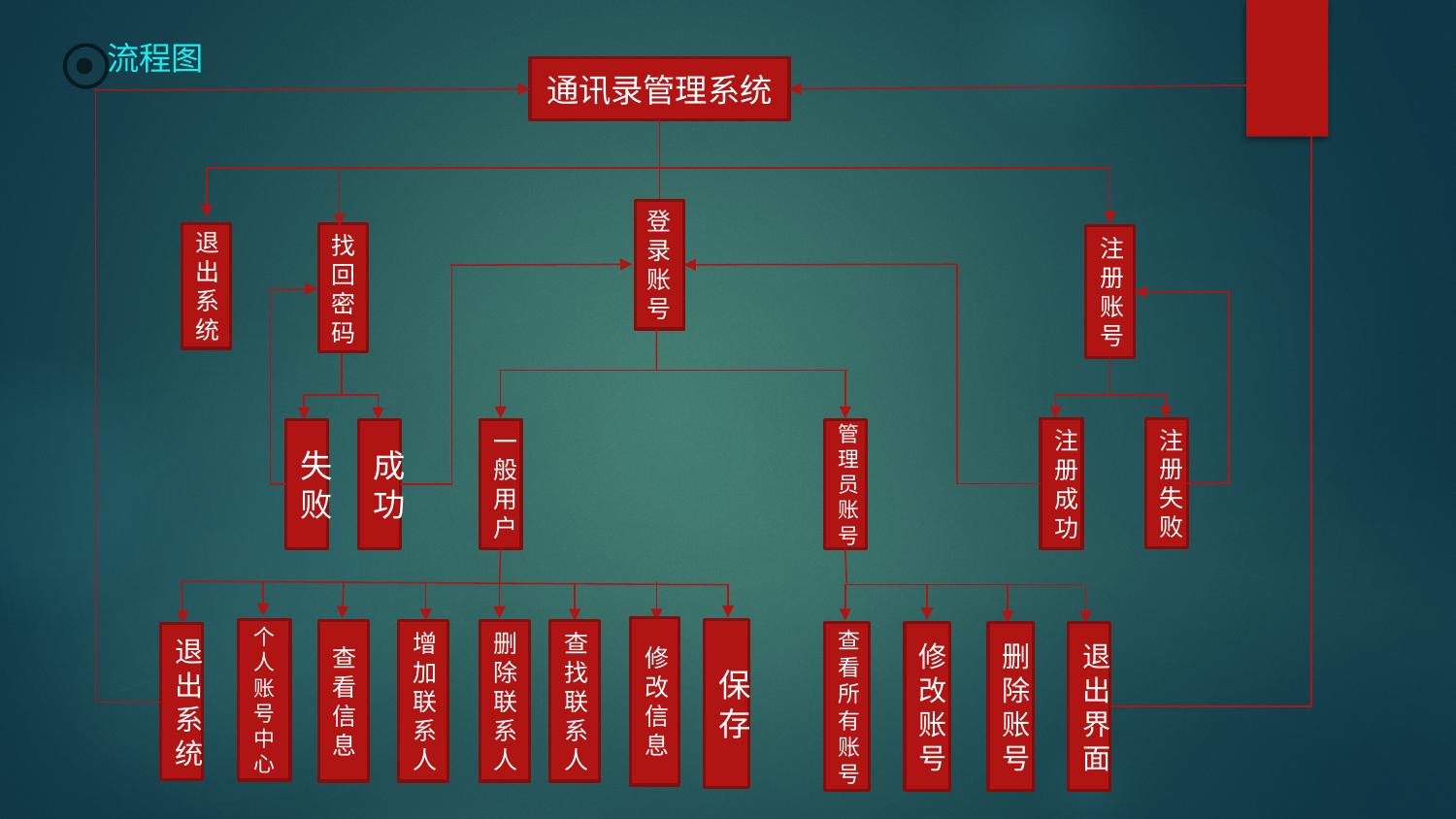

流程图

通讯录管理系统
登录账号

退出系统
找
回密码

注册账号
注册成功
注册失败
失败
成功
一般用户
管理员账号
修改信息
个人账号中心
保存
删除联系人
查找联系人
查看信息
增加联系人
查看所有账号
修改账号
删除账号
退出界面
退出系统